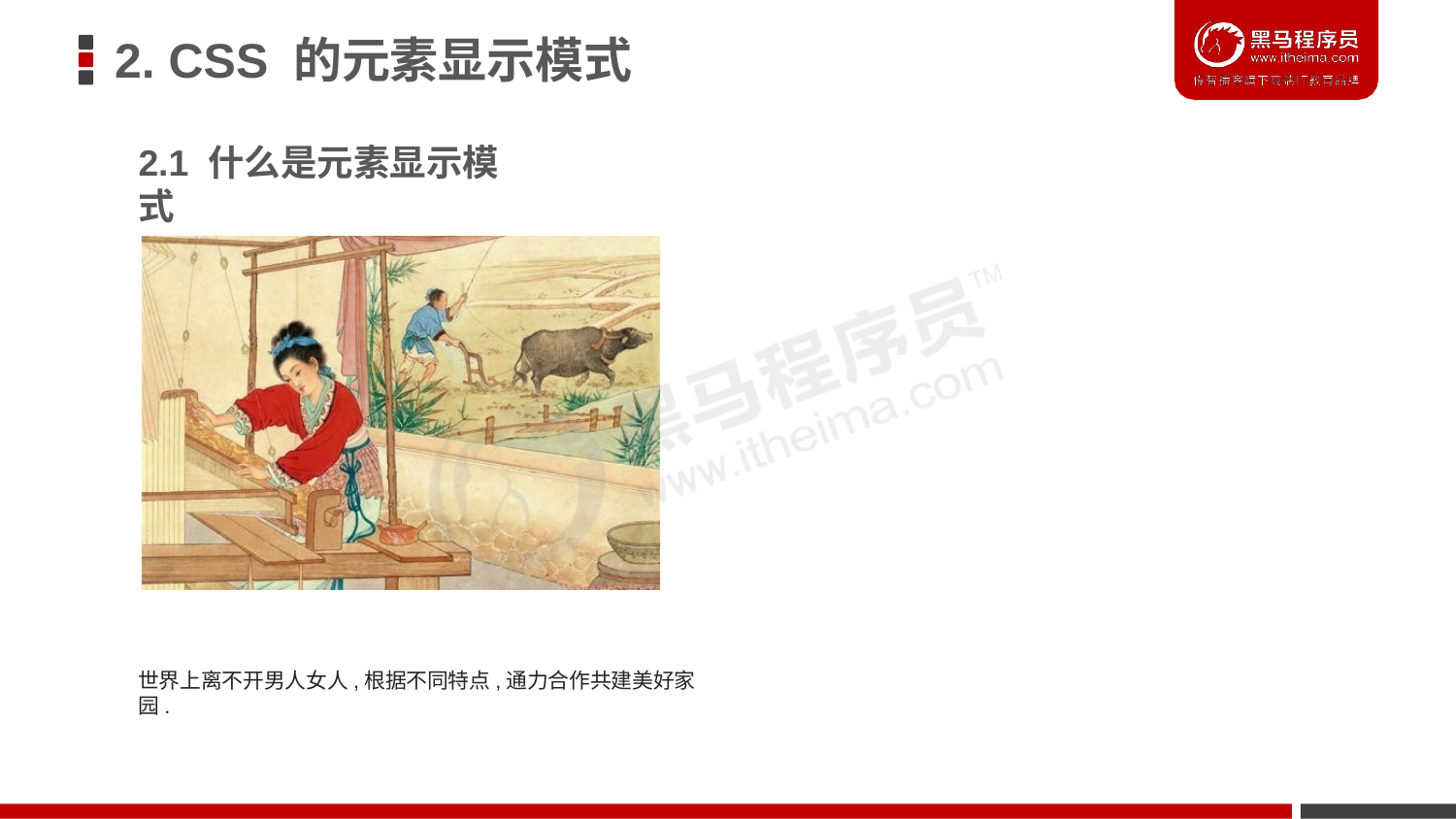

# 2. CSS 的元素显示模式
2.1 什么是元素显示模式

世界上离不开男人女人,根据不同特点,通力合作共建美好家园.